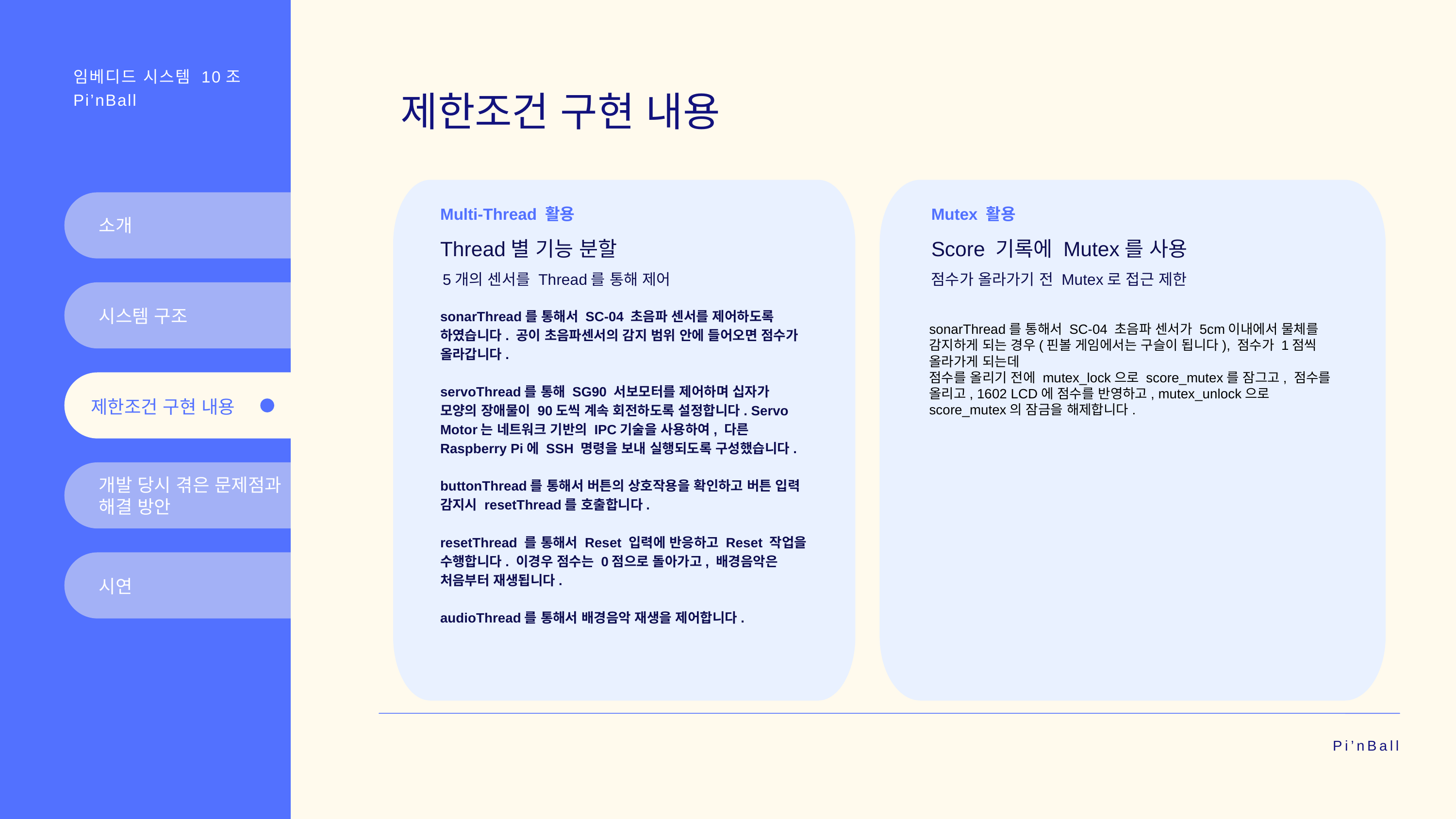

임베디드 시스템 10조
Pi’nBall
제한조건 구현 내용

Multi-Thread 활용
Thread별 기능 분할

sonarThread를 통해서 SC-04 초음파 센서를 제어하도록 하였습니다. 공이 초음파센서의 감지 범위 안에 들어오면 점수가 올라갑니다.

servoThread를 통해 SG90 서보모터를 제어하며 십자가 모양의 장애물이 90도씩 계속 회전하도록 설정합니다. Servo Motor는 네트워크 기반의 IPC기술을 사용하여, 다른 Raspberry Pi에 SSH 명령을 보내 실행되도록 구성했습니다.

buttonThread를 통해서 버튼의 상호작용을 확인하고 버튼 입력 감지시 resetThread를 호출합니다.

resetThread 를 통해서 Reset 입력에 반응하고 Reset 작업을 수행합니다. 이경우 점수는 0점으로 돌아가고, 배경음악은 처음부터 재생됩니다.

audioThread를 통해서 배경음악 재생을 제어합니다.

Mutex 활용
Score 기록에 Mutex를 사용
점수가 올라가기 전 Mutex로 접근 제한

소개
5개의 센서를 Thread를 통해 제어

시스템 구조
sonarThread를 통해서 SC-04 초음파 센서가 5cm이내에서 물체를 감지하게 되는 경우(핀볼 게임에서는 구슬이 됩니다), 점수가 1점씩 올라가게 되는데
점수를 올리기 전에 mutex_lock으로 score_mutex를 잠그고, 점수를 올리고, 1602 LCD에 점수를 반영하고, mutex_unlock으로 score_mutex의 잠금을 해제합니다.

제한조건 구현 내용

개발 당시 겪은 문제점과 해결 방안

시연

Pi’nBall